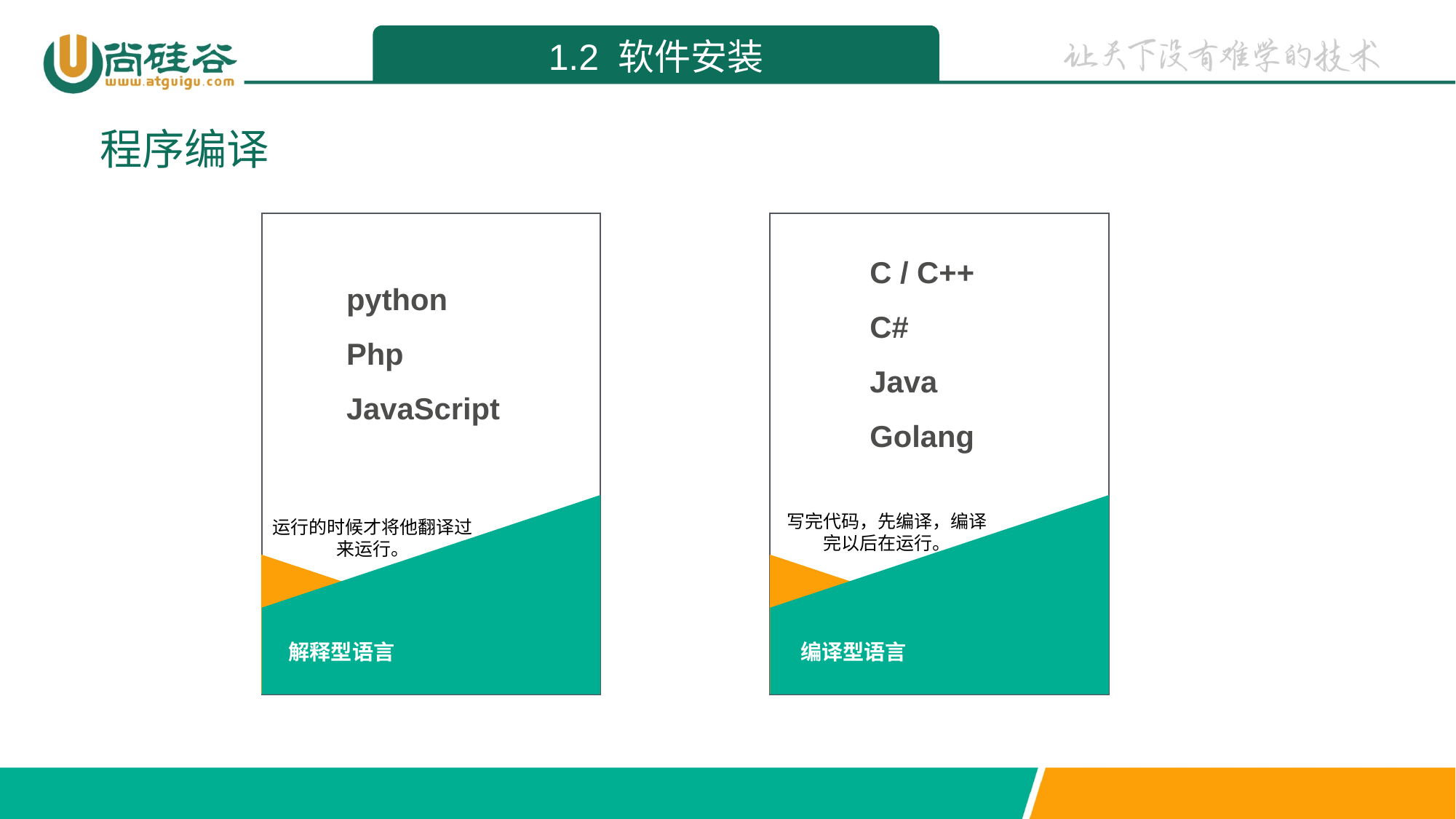

1.2 软件安装
程序编译

python
Php
JavaScript

解释型语言

C / C++
C#
Java
Golang

编译型语言
写完代码，先编译，编译完以后在运行。
运行的时候才将他翻译过来运行。